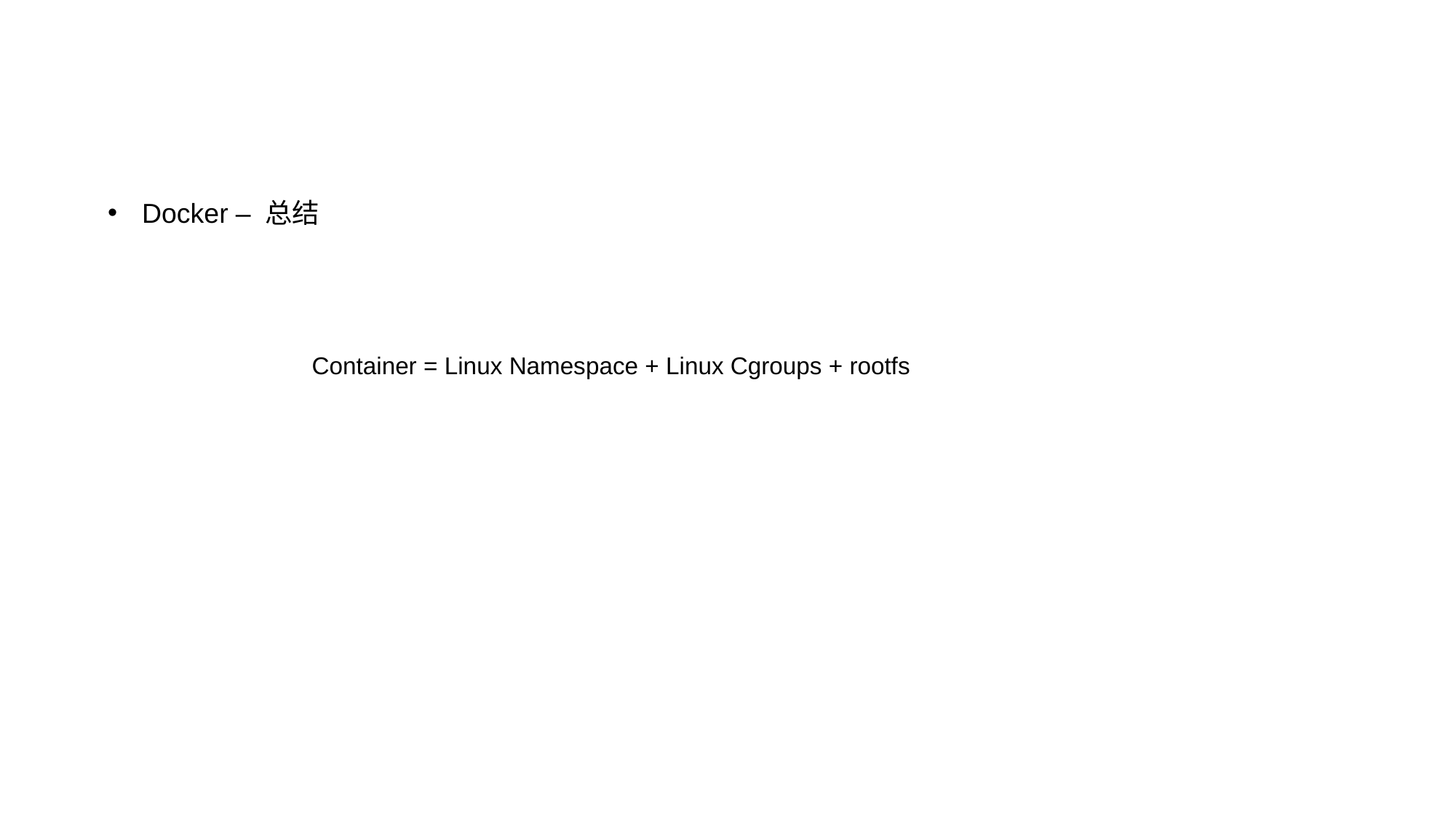

Docker – 总结
Container = Linux Namespace + Linux Cgroups + rootfs